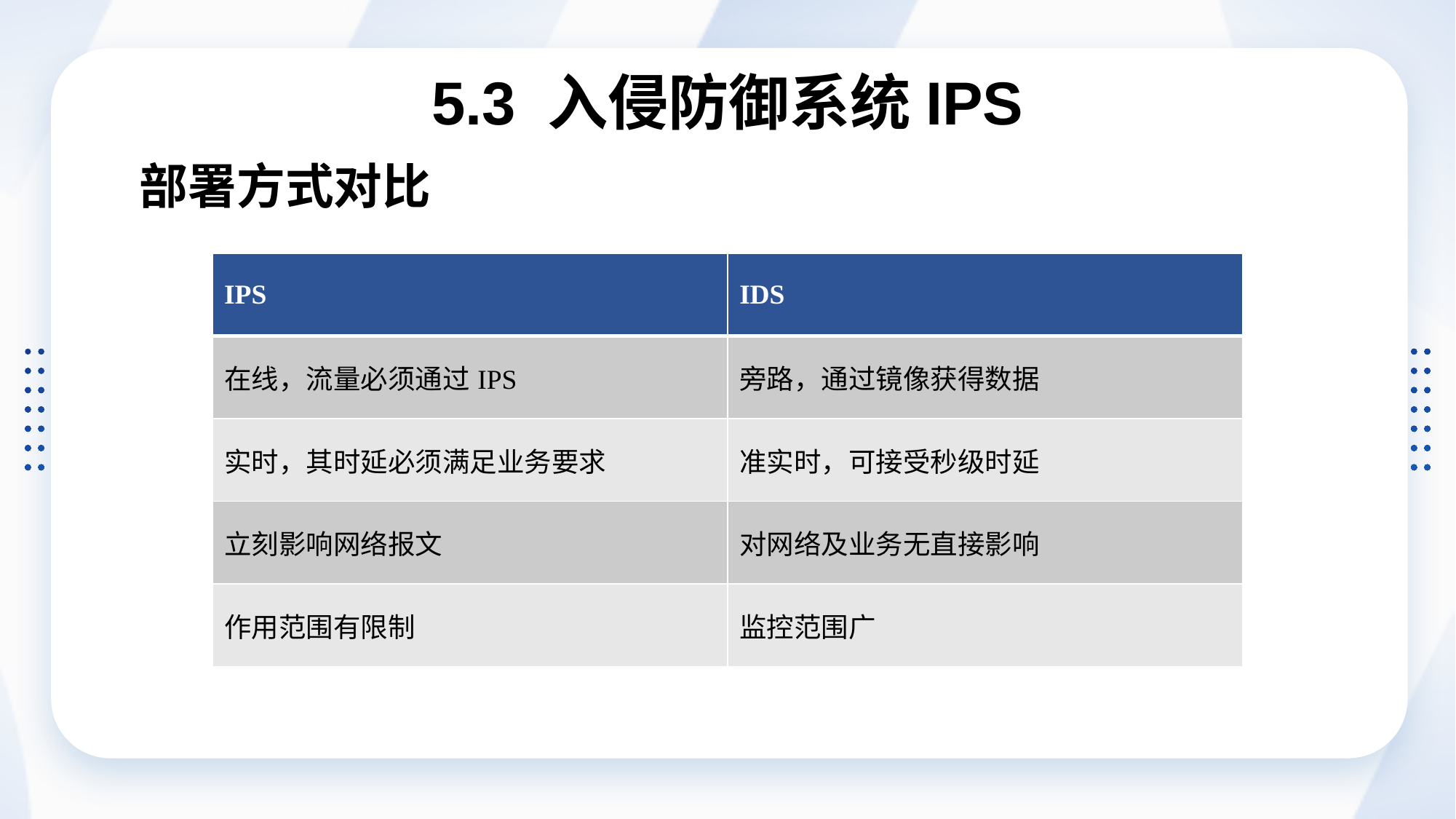

# 5.3 入侵防御系统IPS
部署方式对比
| IPS | IDS |
| --- | --- |
| 在线，流量必须通过IPS | 旁路，通过镜像获得数据 |
| 实时，其时延必须满足业务要求 | 准实时，可接受秒级时延 |
| 立刻影响网络报文 | 对网络及业务无直接影响 |
| 作用范围有限制 | 监控范围广 |